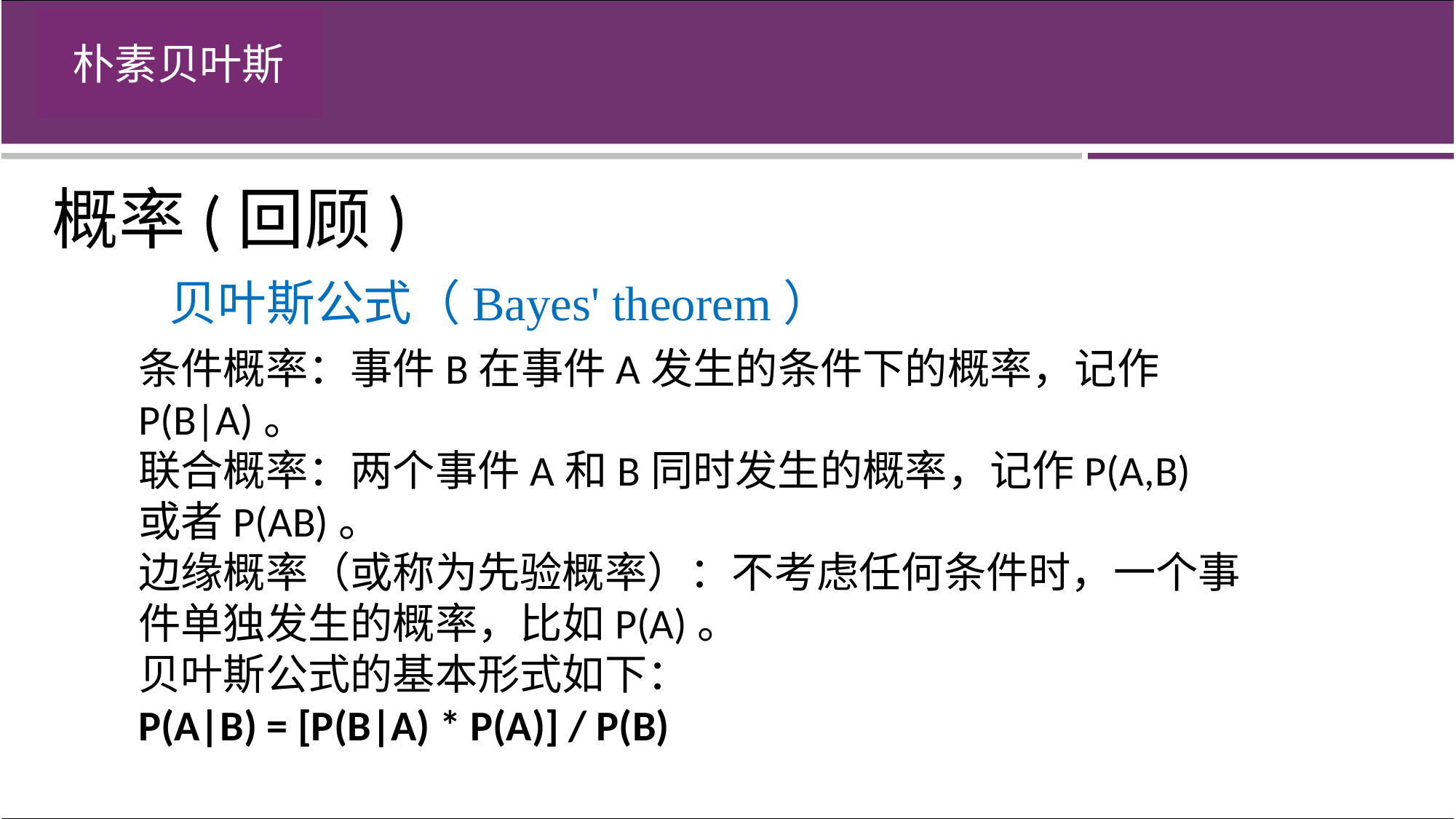

概率(回顾)
贝叶斯公式（Bayes' theorem）
条件概率：事件B在事件A发生的条件下的概率，记作P(B|A)。
联合概率：两个事件A和B同时发生的概率，记作P(A,B)或者P(AB)。
边缘概率（或称为先验概率）：不考虑任何条件时，一个事件单独发生的概率，比如P(A)。
贝叶斯公式的基本形式如下：
P(A|B) = [P(B|A) * P(A)] / P(B)